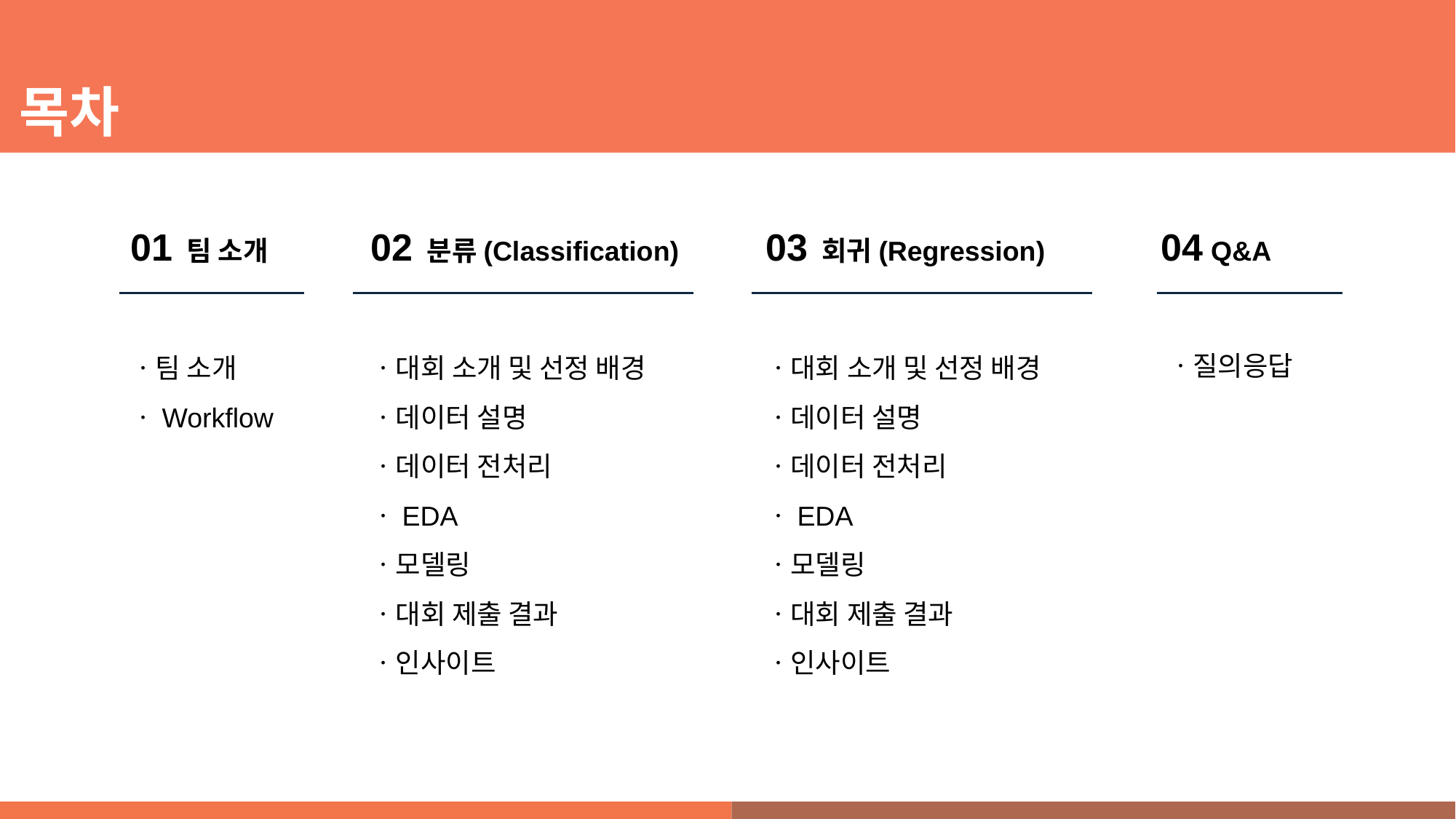

목차
01 팀 소개
ㆍ팀 소개
ㆍWorkflow
02 분류(Classification)
ㆍ대회 소개 및 선정 배경
ㆍ데이터 설명
ㆍ데이터 전처리
ㆍEDA
ㆍ모델링
ㆍ대회 제출 결과
ㆍ인사이트
03 회귀(Regression)
04 Q&A
ㆍ대회 소개 및 선정 배경
ㆍ데이터 설명
ㆍ데이터 전처리
ㆍEDA
ㆍ모델링
ㆍ대회 제출 결과
ㆍ인사이트
ㆍ질의응답